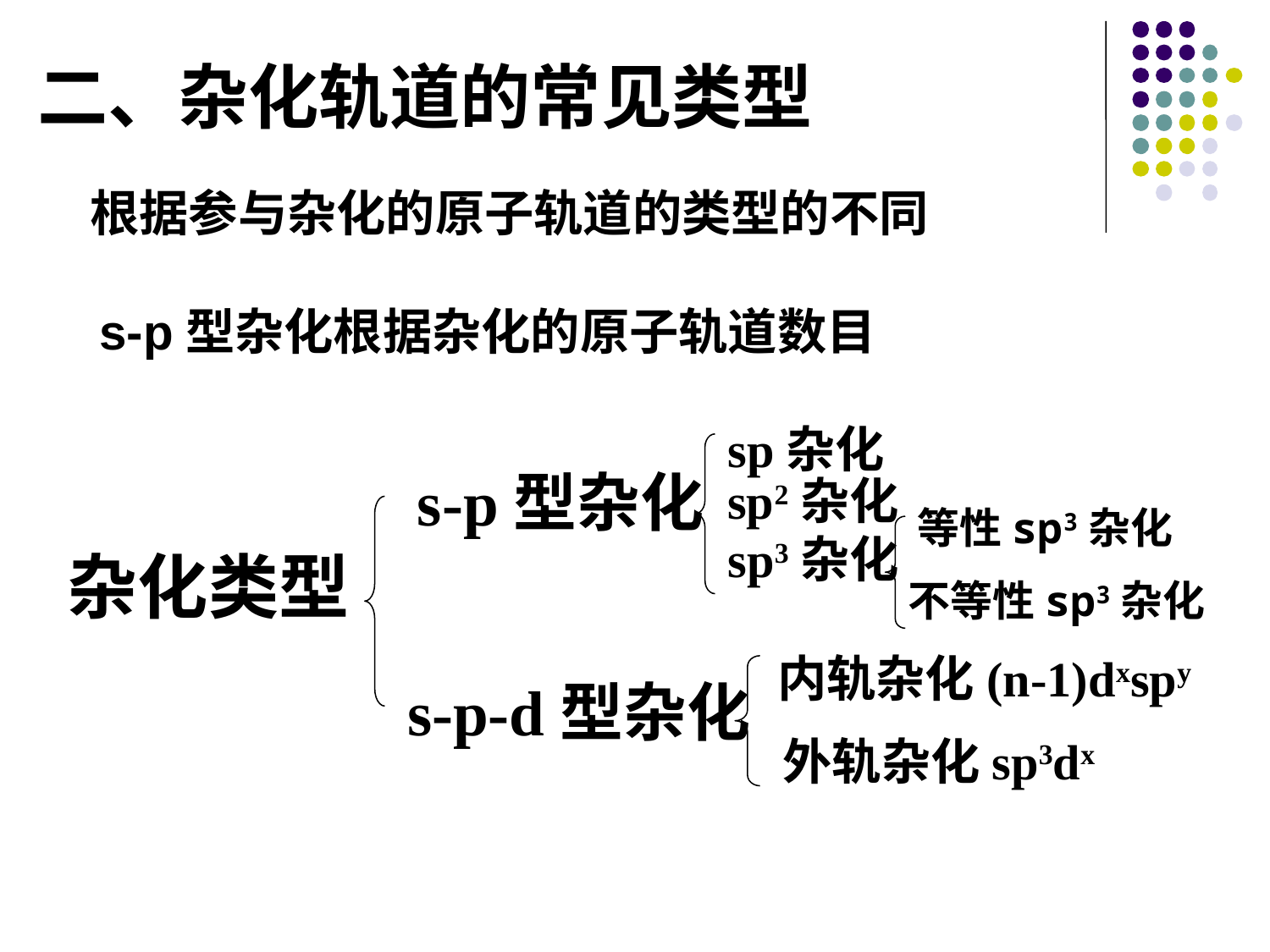

二、杂化轨道的常见类型
根据参与杂化的原子轨道的类型的不同
s-p型杂化根据杂化的原子轨道数目
sp杂化

sp2杂化
sp3杂化
s-p型杂化

杂化类型
s-p-d型杂化
等性sp3杂化

不等性sp3杂化
内轨杂化(n-1)dxspy

外轨杂化sp3dx